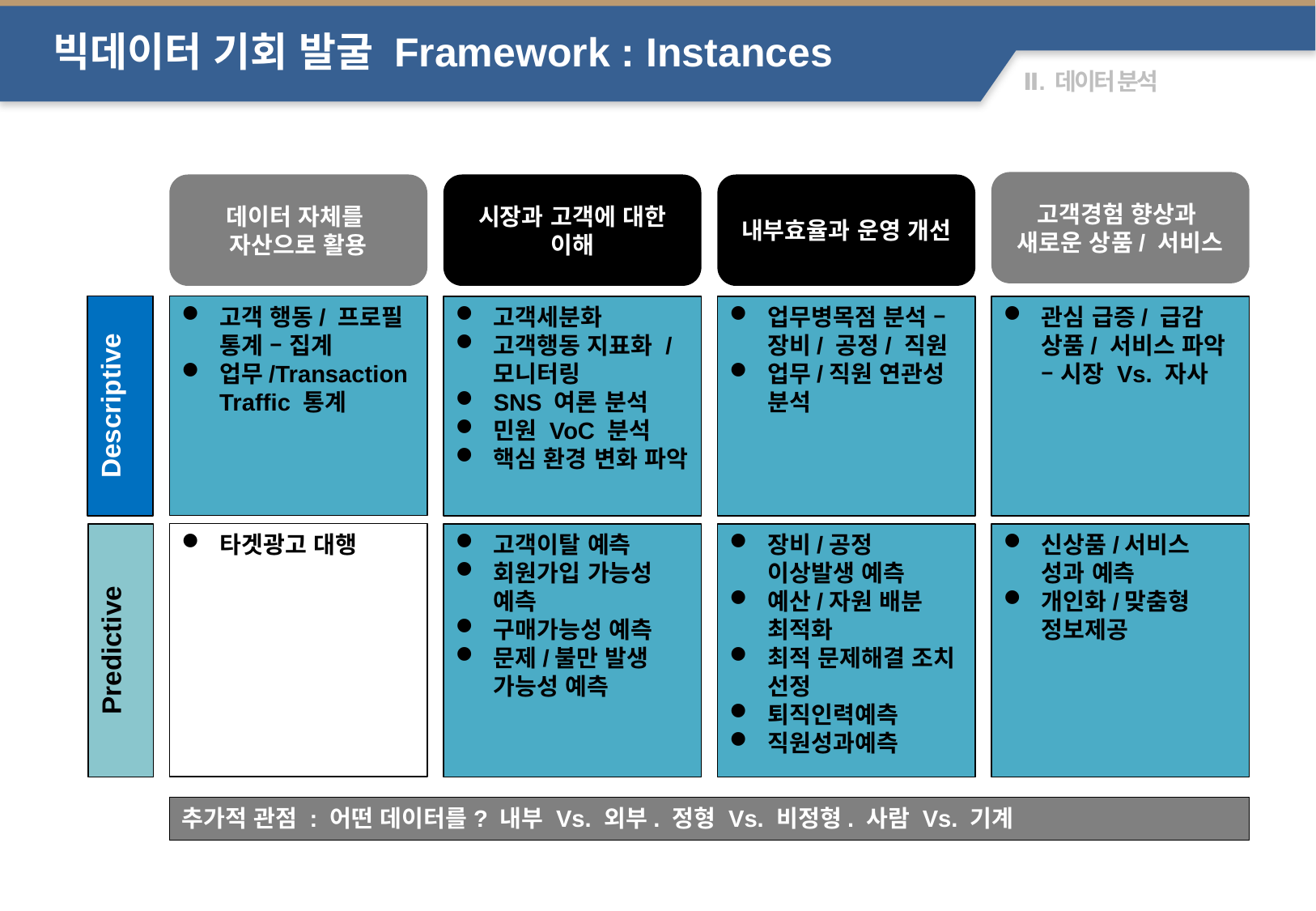

빅데이터 기회 발굴 Framework : Instances
고객경험 향상과
새로운 상품/ 서비스
시장과 고객에 대한 이해
내부효율과 운영 개선
데이터 자체를
자산으로 활용
고객 행동/ 프로필 통계 – 집계
업무/Transaction Traffic 통계
고객세분화
고객행동 지표화 /  모니터링
SNS 여론 분석
민원 VoC 분석
핵심 환경 변화 파악
업무병목점 분석 – 장비/ 공정/ 직원
업무/직원 연관성 분석
관심 급증/ 급감 상품/ 서비스 파악 – 시장 Vs. 자사
Descriptive
타겟광고 대행
고객이탈 예측
회원가입 가능성 예측
구매가능성 예측
문제/불만 발생 가능성 예측
장비/공정 이상발생 예측
예산/자원 배분 최적화
최적 문제해결 조치 선정
퇴직인력예측
직원성과예측
신상품/서비스 성과 예측
개인화/맞춤형 정보제공
Predictive
추가적 관점 : 어떤 데이터를? 내부 Vs. 외부. 정형 Vs. 비정형. 사람 Vs. 기계
85